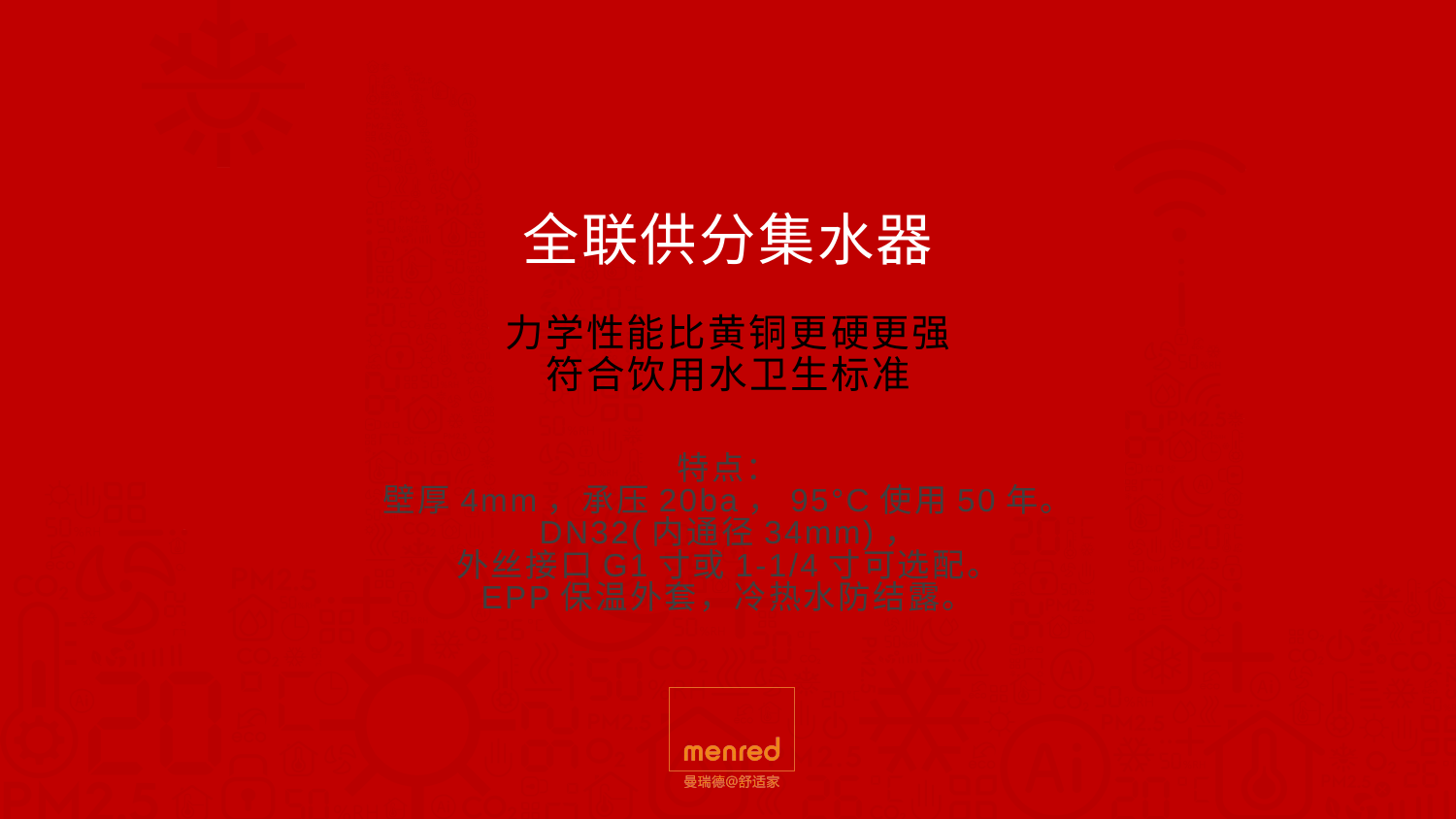

全联供分集水器

力学性能比黄铜更硬更强
符合饮用水卫生标准

特点：
壁厚4mm，承压20ba，95°C使用50年。
DN32(内通径34mm)，
外丝接口G1寸或1-1/4寸可选配。
EPP保温外套，冷热水防结露。